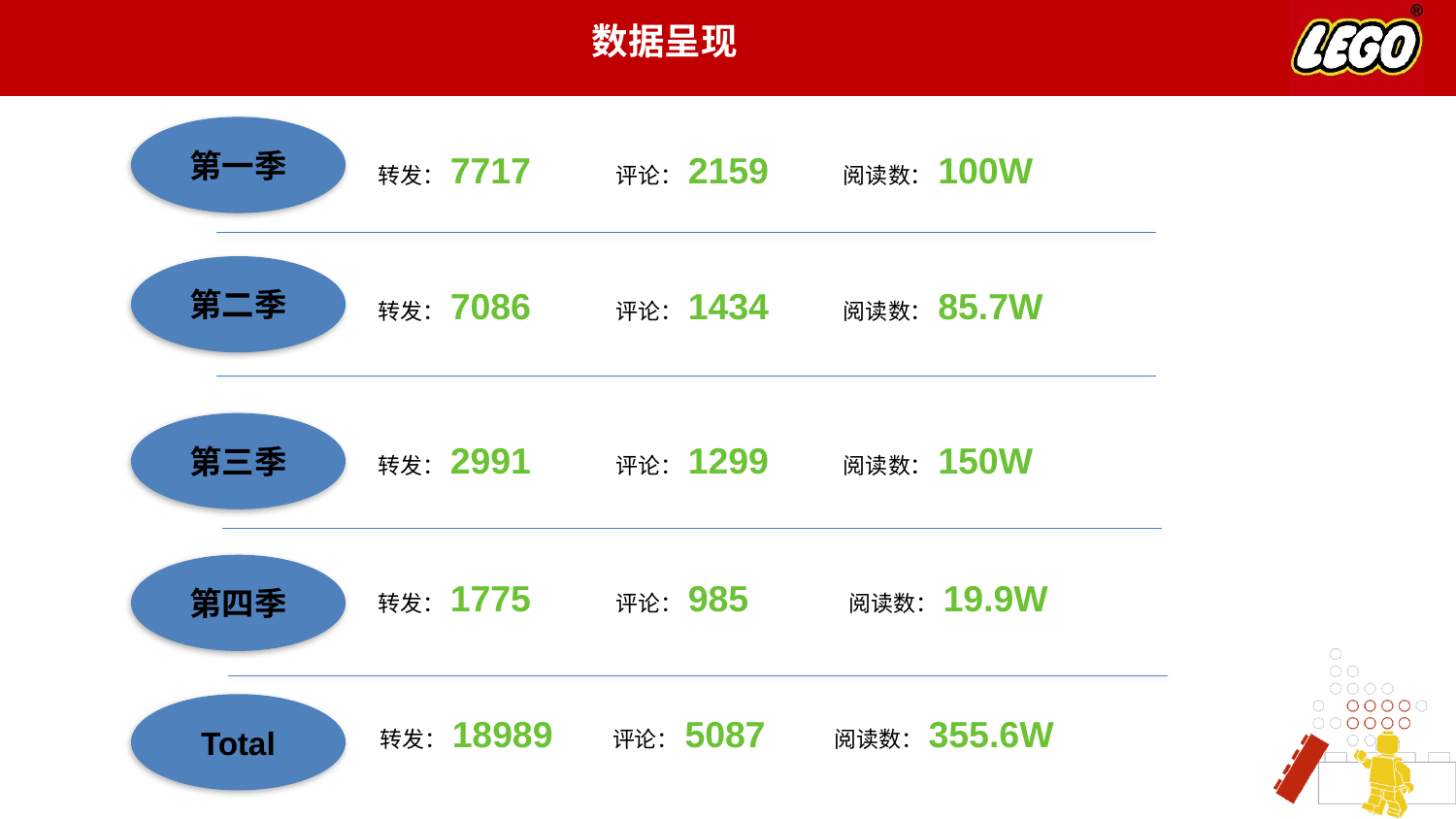

数据呈现
第一季
转发：7717            评论：2159           阅读数：100W
第二季
转发：7086            评论：1434           阅读数：85.7W
第三季
转发：2991            评论：1299           阅读数：150W
第四季
转发：1775            评论：985               阅读数：19.9W
Total
转发：18989        评论：5087          阅读数：355.6W